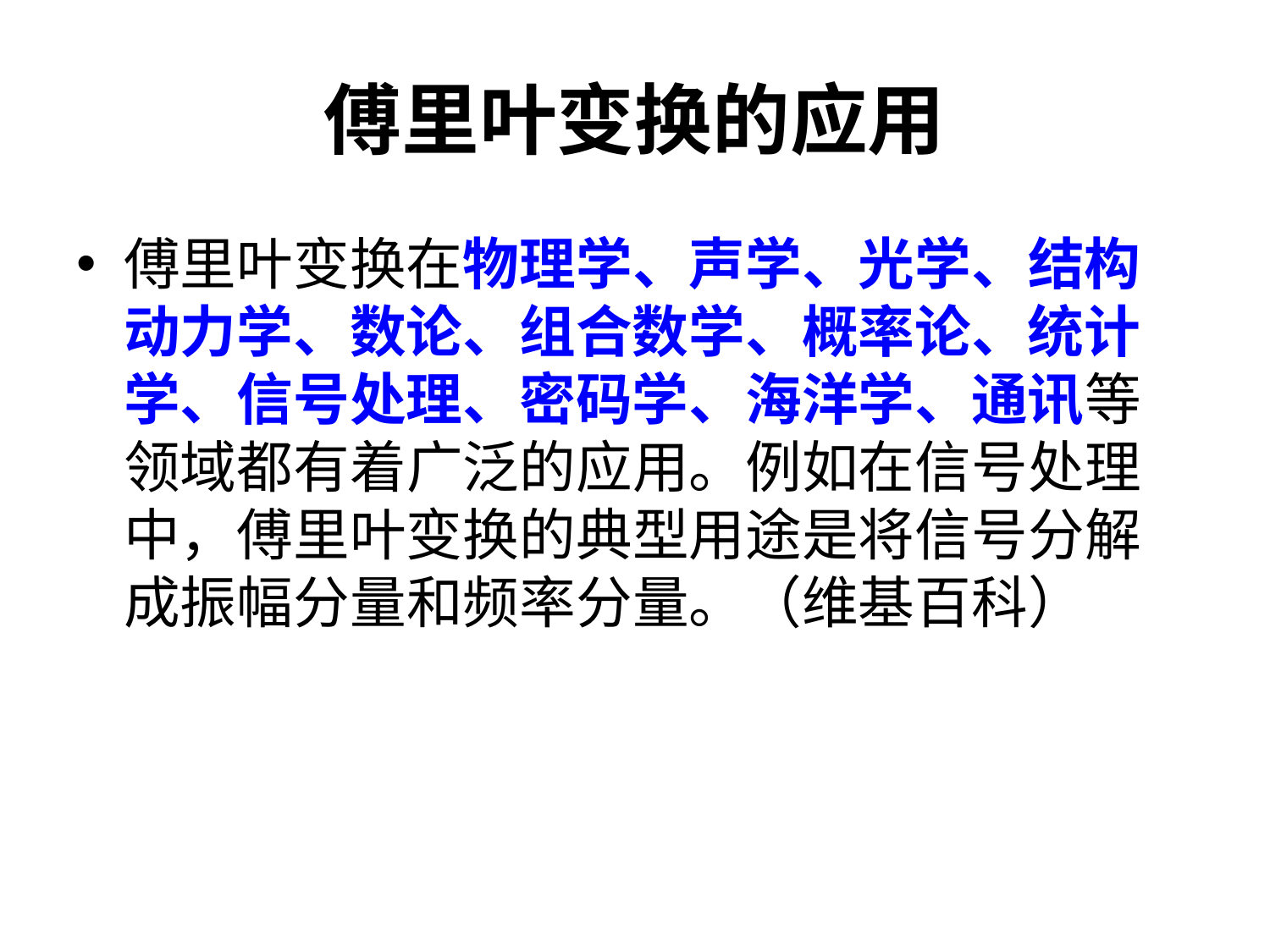

# 傅里叶变换的应用
傅里叶变换在物理学、声学、光学、结构动力学、数论、组合数学、概率论、统计学、信号处理、密码学、海洋学、通讯等领域都有着广泛的应用。例如在信号处理中，傅里叶变换的典型用途是将信号分解成振幅分量和频率分量。（维基百科）